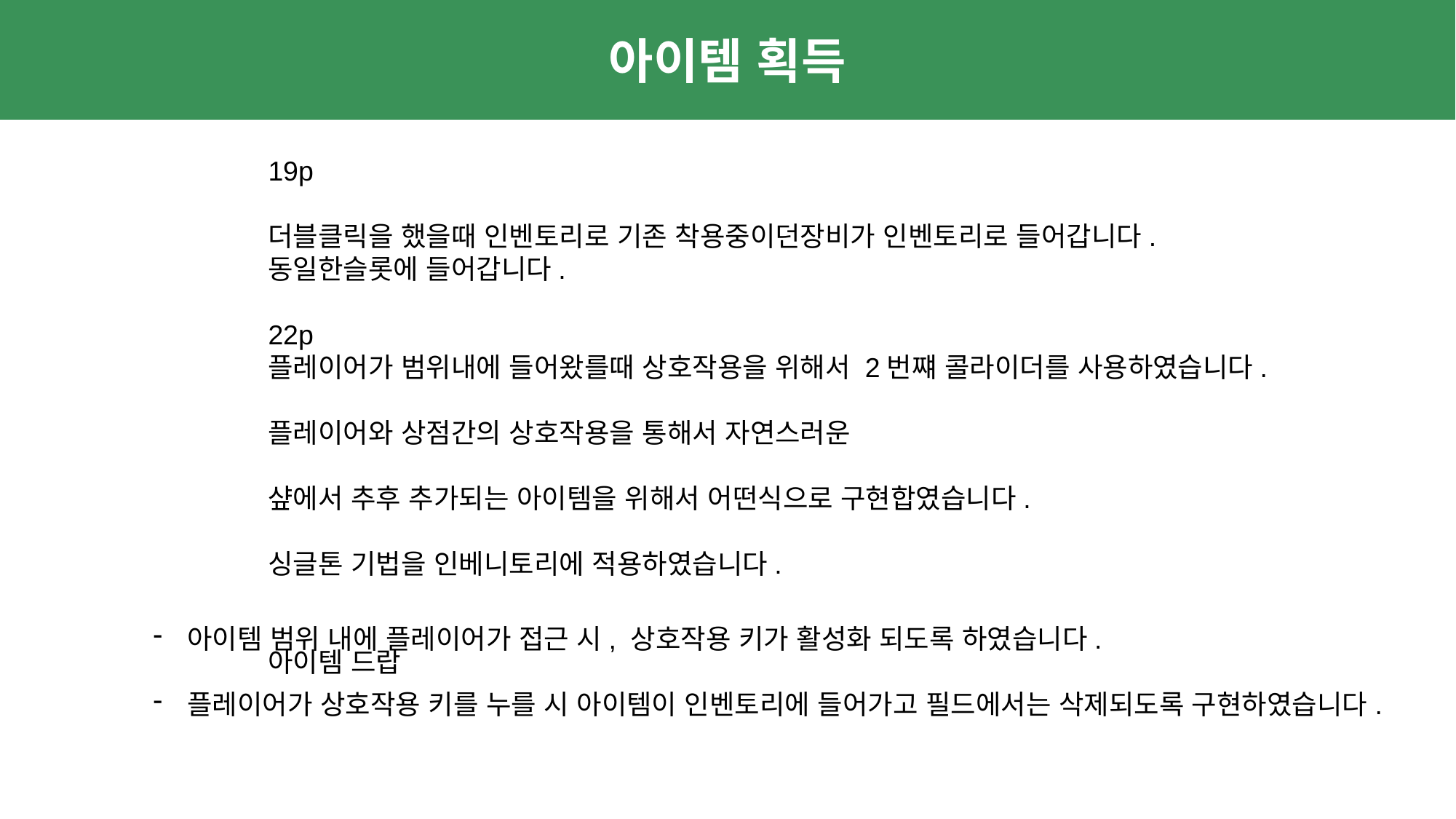

아이템 획득
19p

더블클릭을 했을때 인벤토리로 기존 착용중이던장비가 인벤토리로 들어갑니다.
동일한슬롯에 들어갑니다.

22p
플레이어가 범위내에 들어왔를때 상호작용을 위해서 2번쨰 콜라이더를 사용하였습니다.

플레이어와 상점간의 상호작용을 통해서 자연스러운

샾에서 추후 추가되는 아이템을 위해서 어떤식으로 구현합였습니다.

싱글톤 기법을 인베니토리에 적용하였습니다.

아이템 드랍
아이템 범위 내에 플레이어가 접근 시, 상호작용 키가 활성화 되도록 하였습니다.

플레이어가 상호작용 키를 누를 시 아이템이 인벤토리에 들어가고 필드에서는 삭제되도록 구현하였습니다.